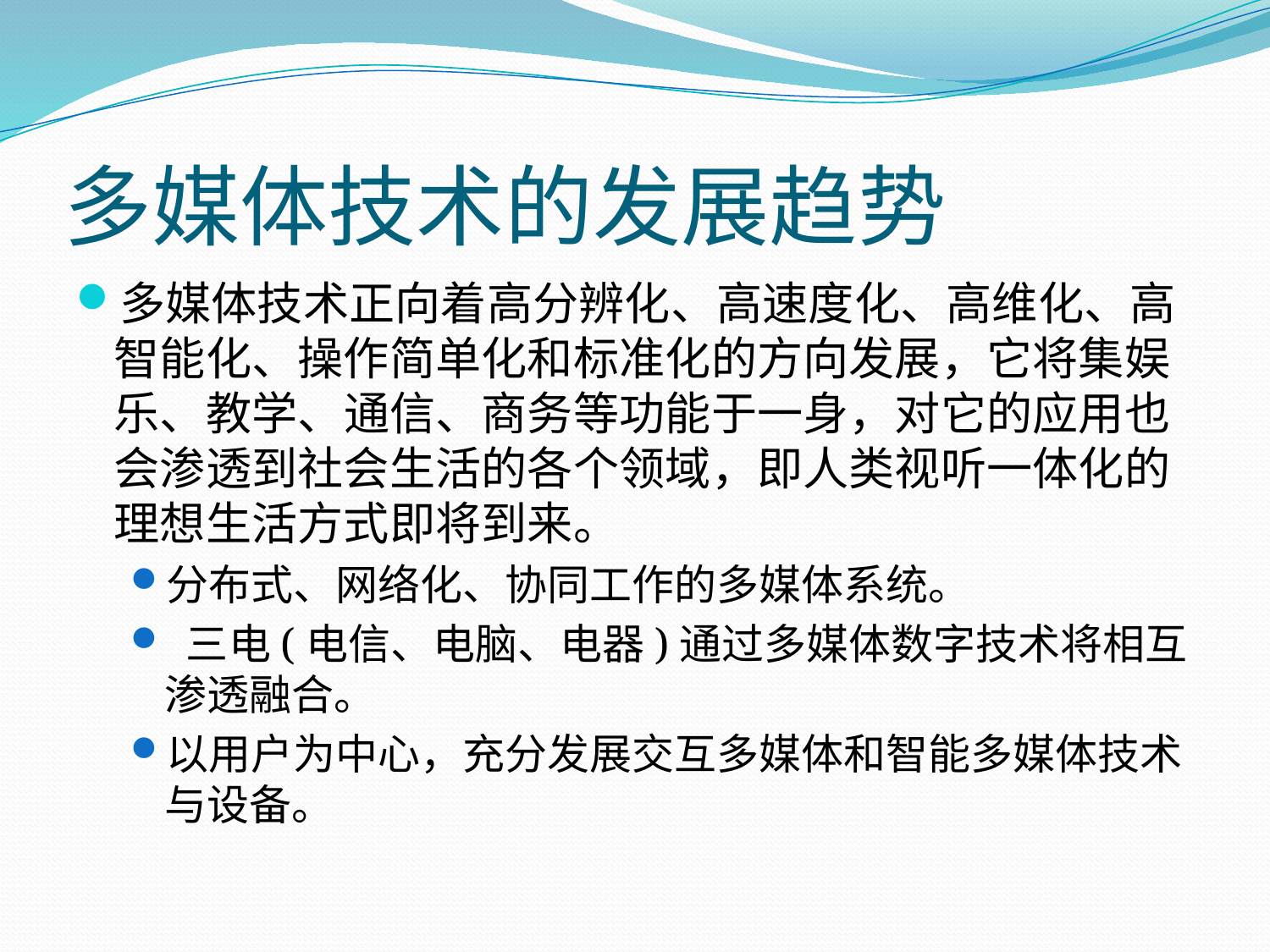

# 多媒体技术的发展趋势
多媒体技术正向着高分辨化、高速度化、高维化、高智能化、操作简单化和标准化的方向发展，它将集娱乐、教学、通信、商务等功能于一身，对它的应用也会渗透到社会生活的各个领域，即人类视听一体化的理想生活方式即将到来。
分布式、网络化、协同工作的多媒体系统。
 三电(电信、电脑、电器)通过多媒体数字技术将相互渗透融合。
以用户为中心，充分发展交互多媒体和智能多媒体技术与设备。